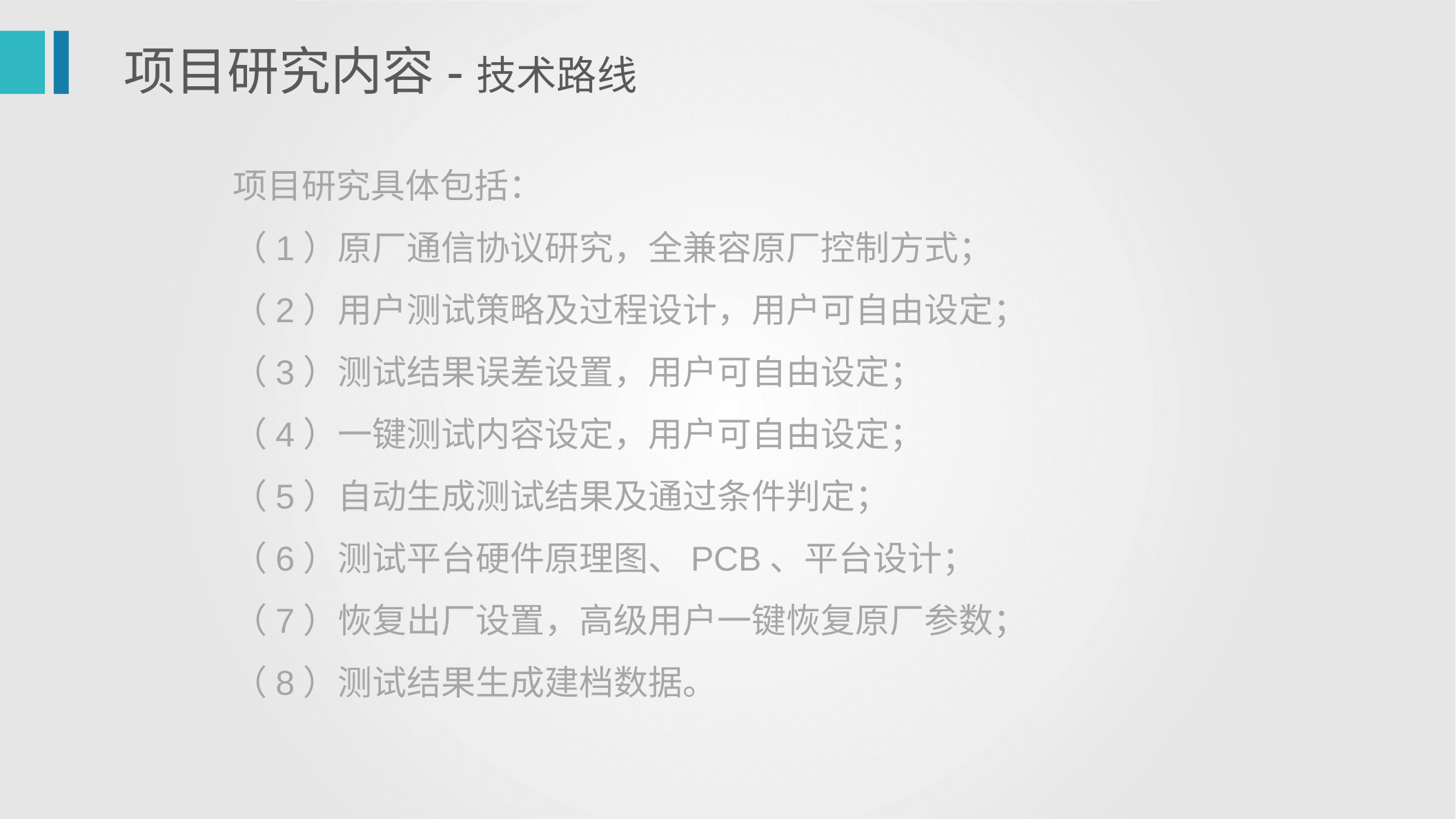

项目研究内容-技术路线
项目研究具体包括：
（1）原厂通信协议研究，全兼容原厂控制方式；
（2）用户测试策略及过程设计，用户可自由设定；
（3）测试结果误差设置，用户可自由设定；
（4）一键测试内容设定，用户可自由设定；
（5）自动生成测试结果及通过条件判定；
（6）测试平台硬件原理图、PCB、平台设计；
（7）恢复出厂设置，高级用户一键恢复原厂参数；
（8）测试结果生成建档数据。